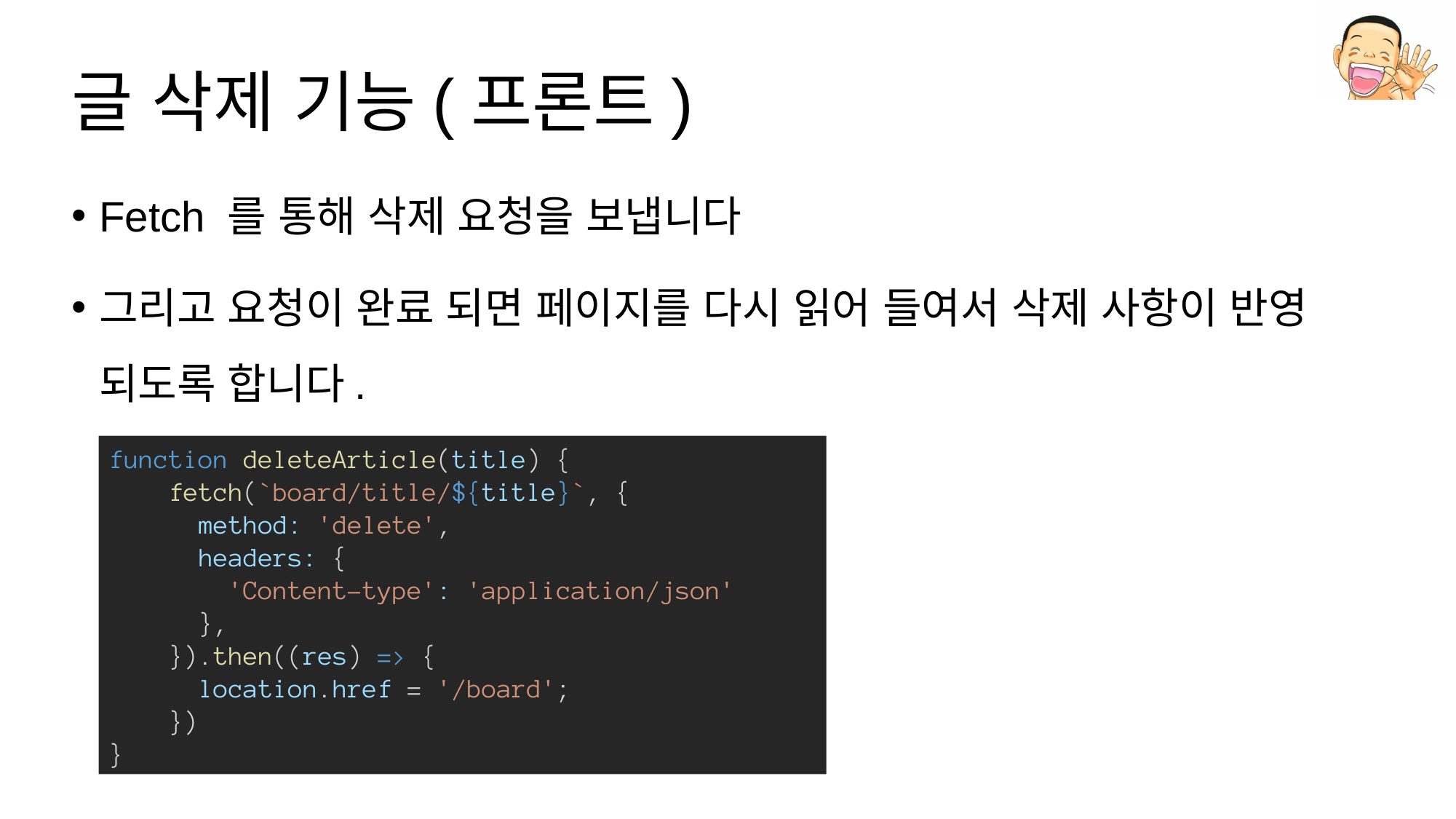

# 글 삭제 기능(프론트)
Fetch 를 통해 삭제 요청을 보냅니다
그리고 요청이 완료 되면 페이지를 다시 읽어 들여서 삭제 사항이 반영 되도록 합니다.
function deleteArticle(title) {
    fetch(`board/title/${title}`, {
      method: 'delete',
      headers: {
        'Content-type': 'application/json'
      },
    }).then((res) => {
      location.href = '/board';
    })
}